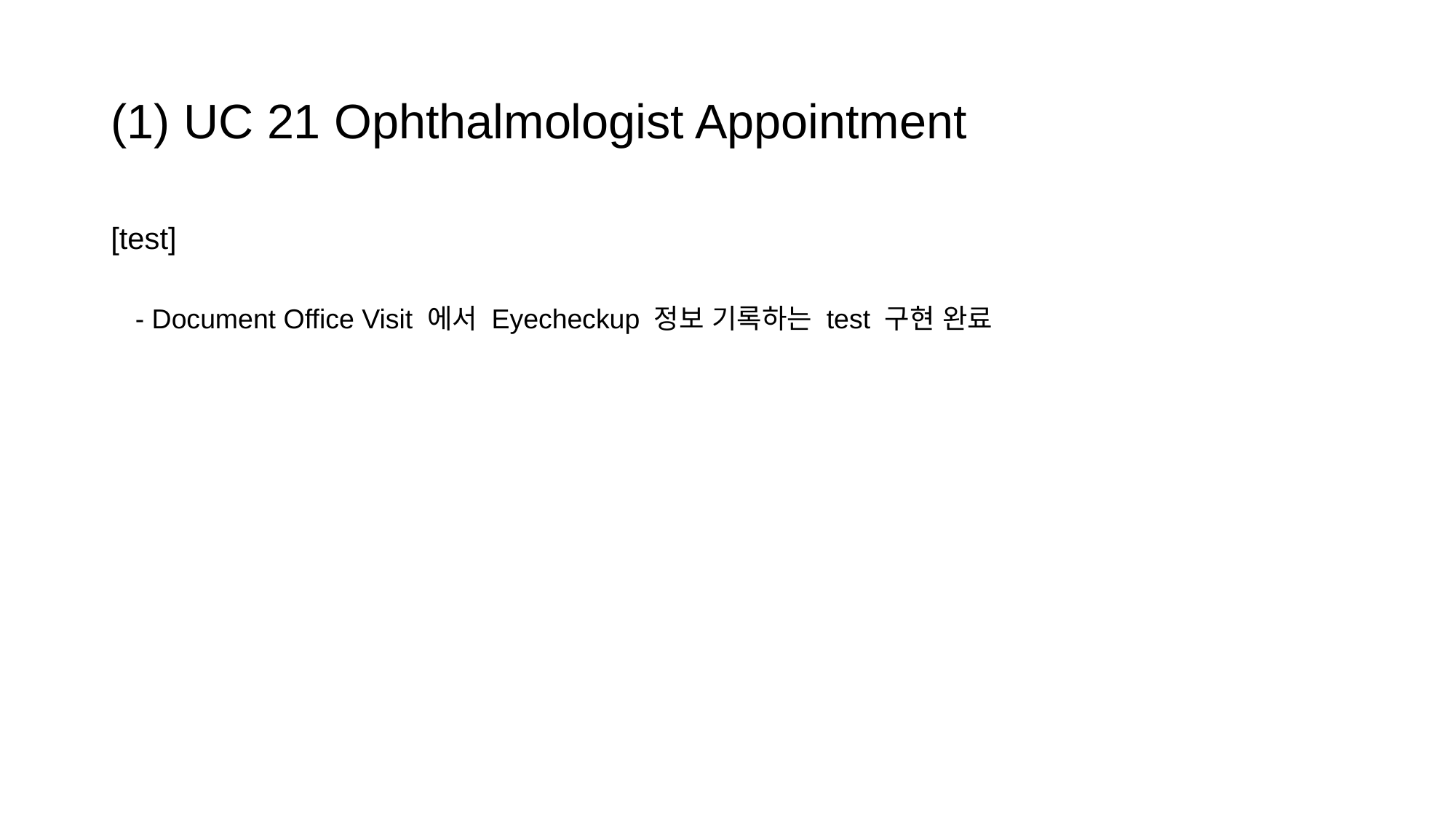

# (1) UC 21 Ophthalmologist Appointment
[test]
- Document Office Visit 에서 Eyecheckup 정보 기록하는 test 구현 완료